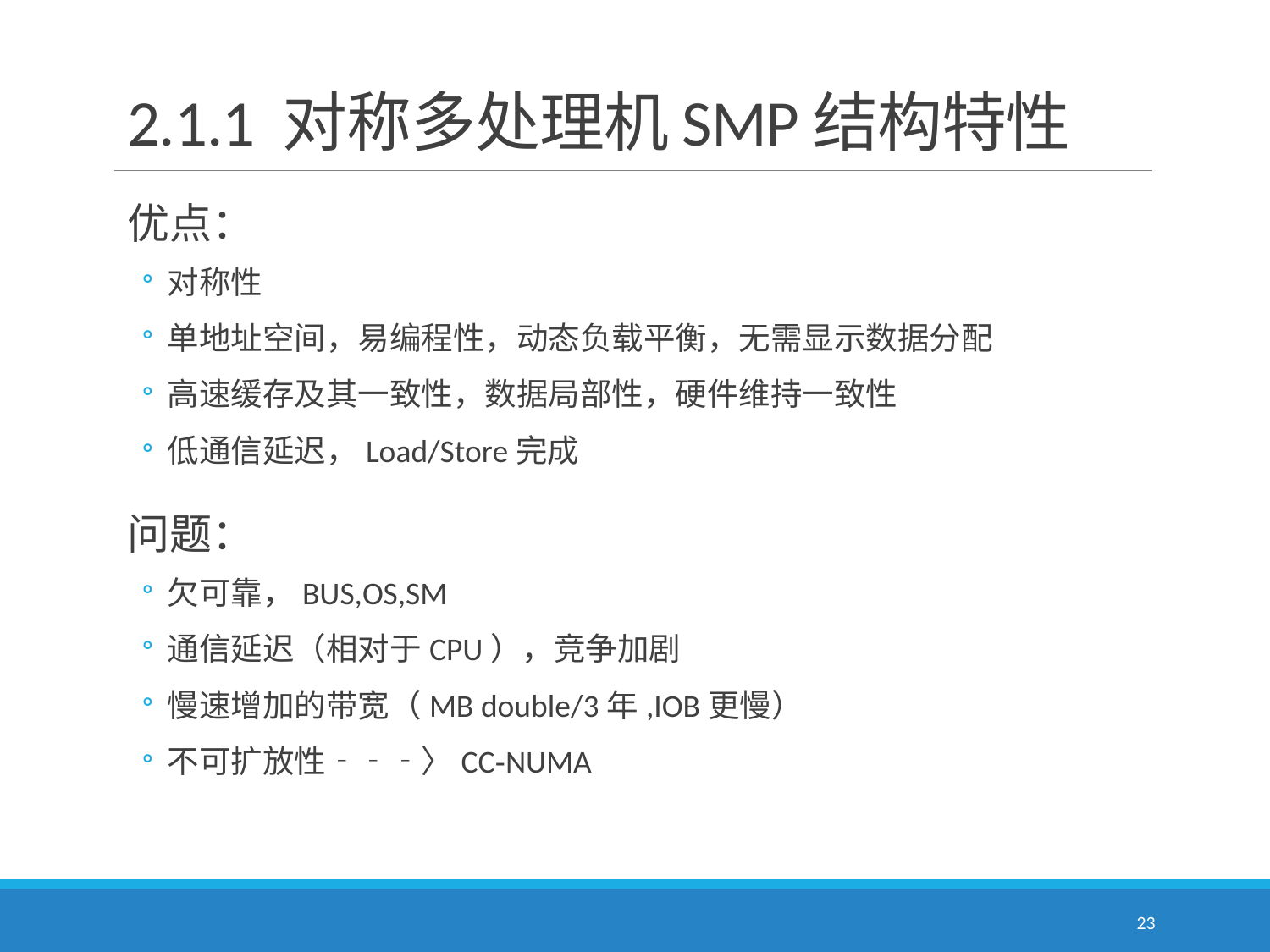

# 2.1.1 对称多处理机SMP结构特性
优点：
对称性
单地址空间，易编程性，动态负载平衡，无需显示数据分配
高速缓存及其一致性，数据局部性，硬件维持一致性
低通信延迟，Load/Store完成
问题：
欠可靠，BUS,OS,SM
通信延迟（相对于CPU），竞争加剧
慢速增加的带宽（MB double/3年,IOB更慢）
不可扩放性‐‐‐〉CC‐NUMA
23